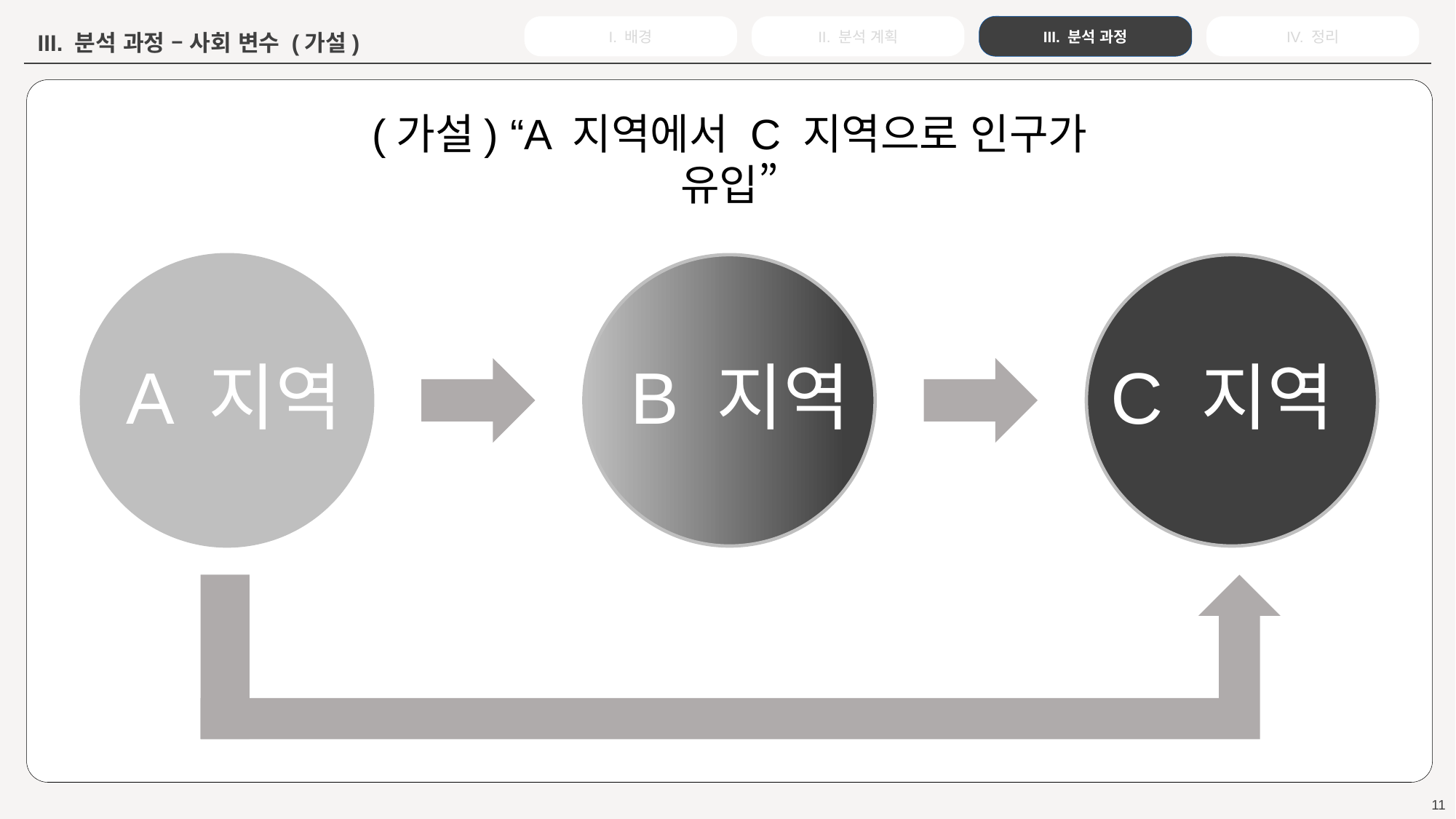

IV. 정리
III. 분석 과정
I. 배경
II. 분석 계획
III. 분석 과정 – 사회 변수 (가설)

(가설) “A 지역에서 C 지역으로 인구가 유입”

A 지역
B 지역
C 지역